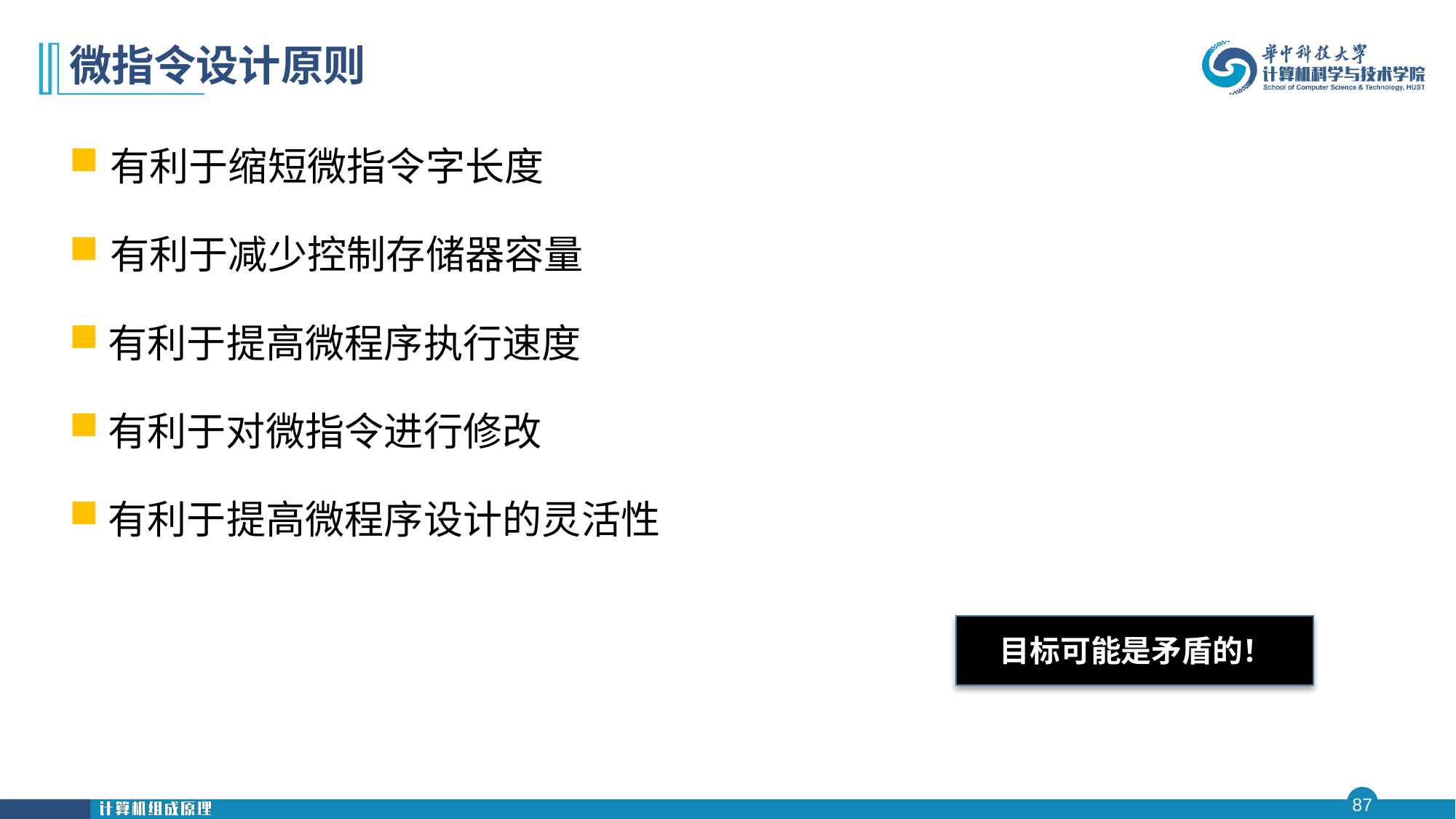

# 微指令设计原则
有利于缩短微指令字长度
有利于减少控制存储器容量
有利于提高微程序执行速度
有利于对微指令进行修改
有利于提高微程序设计的灵活性

目标可能是矛盾的！